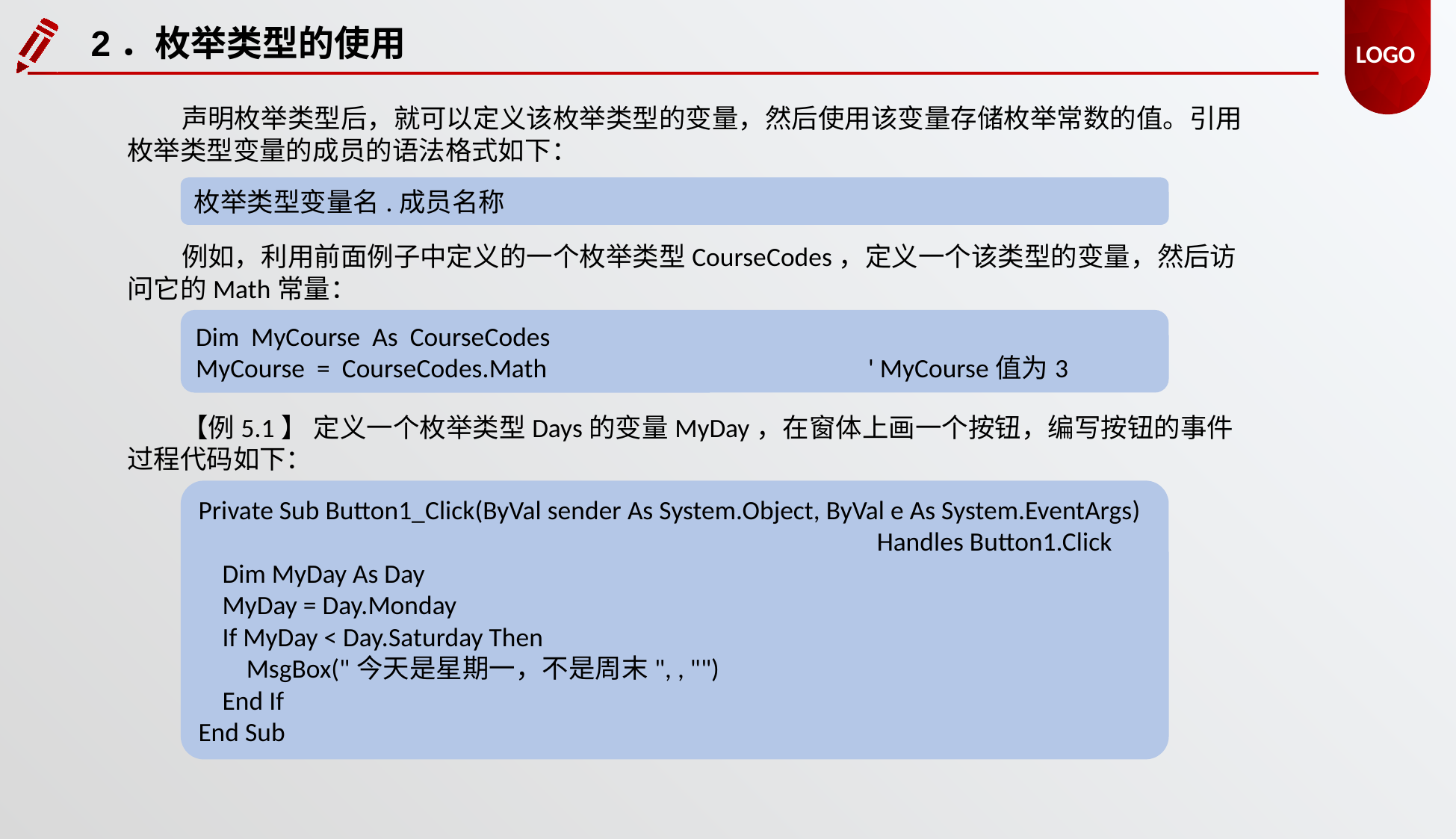

2．枚举类型的使用
声明枚举类型后，就可以定义该枚举类型的变量，然后使用该变量存储枚举常数的值。引用枚举类型变量的成员的语法格式如下：
枚举类型变量名.成员名称
例如，利用前面例子中定义的一个枚举类型CourseCodes，定义一个该类型的变量，然后访问它的Math常量：
Dim  MyCourse  As  CourseCodes
MyCourse  =  CourseCodes.Math			' MyCourse值为3
【例5.1】 定义一个枚举类型Days的变量MyDay，在窗体上画一个按钮，编写按钮的事件过程代码如下：
Private Sub Button1_Click(ByVal sender As System.Object, ByVal e As System.EventArgs)
						 Handles Button1.Click
    Dim MyDay As Day
    MyDay = Day.Monday
    If MyDay < Day.Saturday Then
        MsgBox("今天是星期一，不是周末", , "")
    End If
End Sub